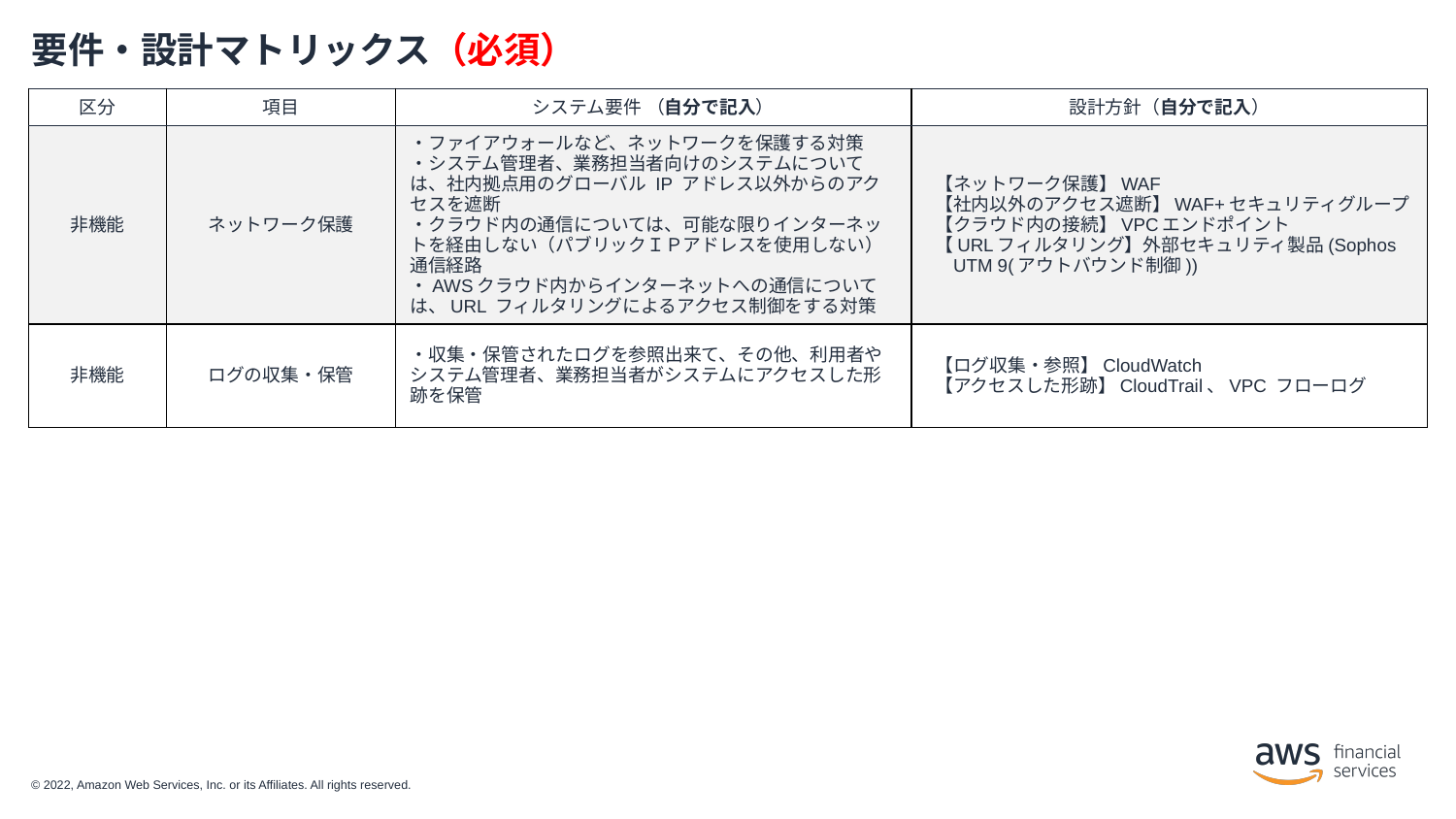

# 要件・設計マトリックス（必須）
| 区分 | 項目 | システム要件 （自分で記入） | 設計方針（自分で記入） |
| --- | --- | --- | --- |
| 非機能 | ネットワーク保護 | ・ファイアウォールなど、ネットワークを保護する対策 ・システム管理者、業務担当者向けのシステムについては、社内拠点用のグローバル IP アドレス以外からのアクセスを遮断 ・クラウド内の通信については、可能な限りインターネットを経由しない（パブリックＩＰアドレスを使用しない）通信経路 ・AWSクラウド内からインターネットへの通信については、URL フィルタリングによるアクセス制御をする対策 | 【ネットワーク保護】WAF 【社内以外のアクセス遮断】WAF+セキュリティグループ 【クラウド内の接続】VPCエンドポイント 【URLフィルタリング】外部セキュリティ製品(Sophos UTM 9(アウトバウンド制御)) |
| 非機能 | ログの収集・保管 | ・収集・保管されたログを参照出来て、その他、利用者やシステム管理者、業務担当者がシステムにアクセスした形跡を保管 | 【ログ収集・参照】CloudWatch 【アクセスした形跡】CloudTrail、VPC フローログ |